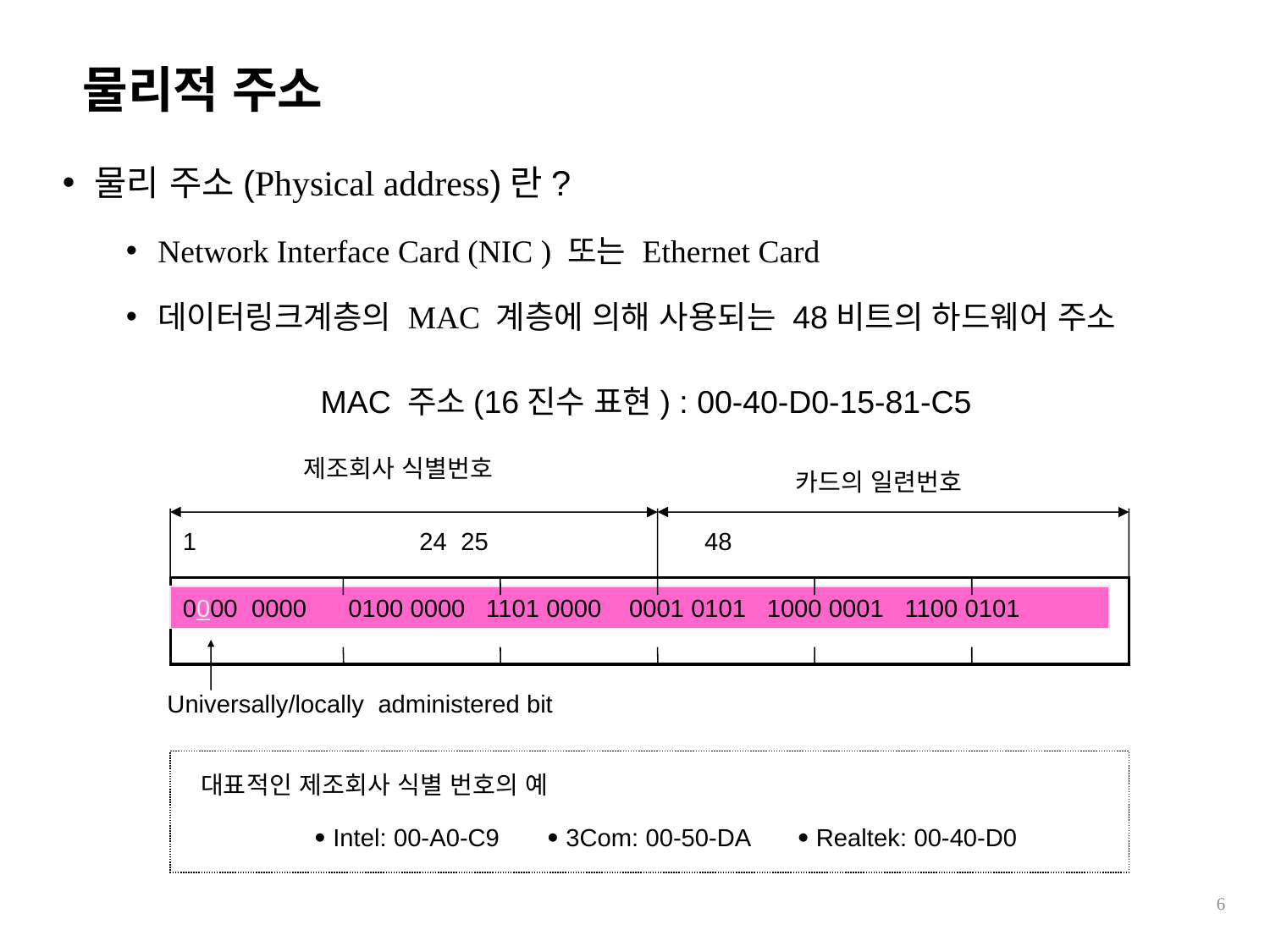

물리적 주소
물리 주소(Physical address)란?
Network Interface Card (NIC ) 또는 Ethernet Card
데이터링크계층의 MAC 계층에 의해 사용되는 48비트의 하드웨어 주소

MAC 주소(16진수 표현) : 00-40-D0-15-81-C5
제조회사 식별번호
카드의 일련번호

1                                24  25                               48

0000  0000      0100 0000   1101 0000    0001 0101   1000 0001   1100 0101

Universally/locally  administered bit

대표적인 제조회사 식별 번호의 예
• Intel: 00-A0-C9       • 3Com: 00-50-DA       • Realtek: 00-40-D0
6